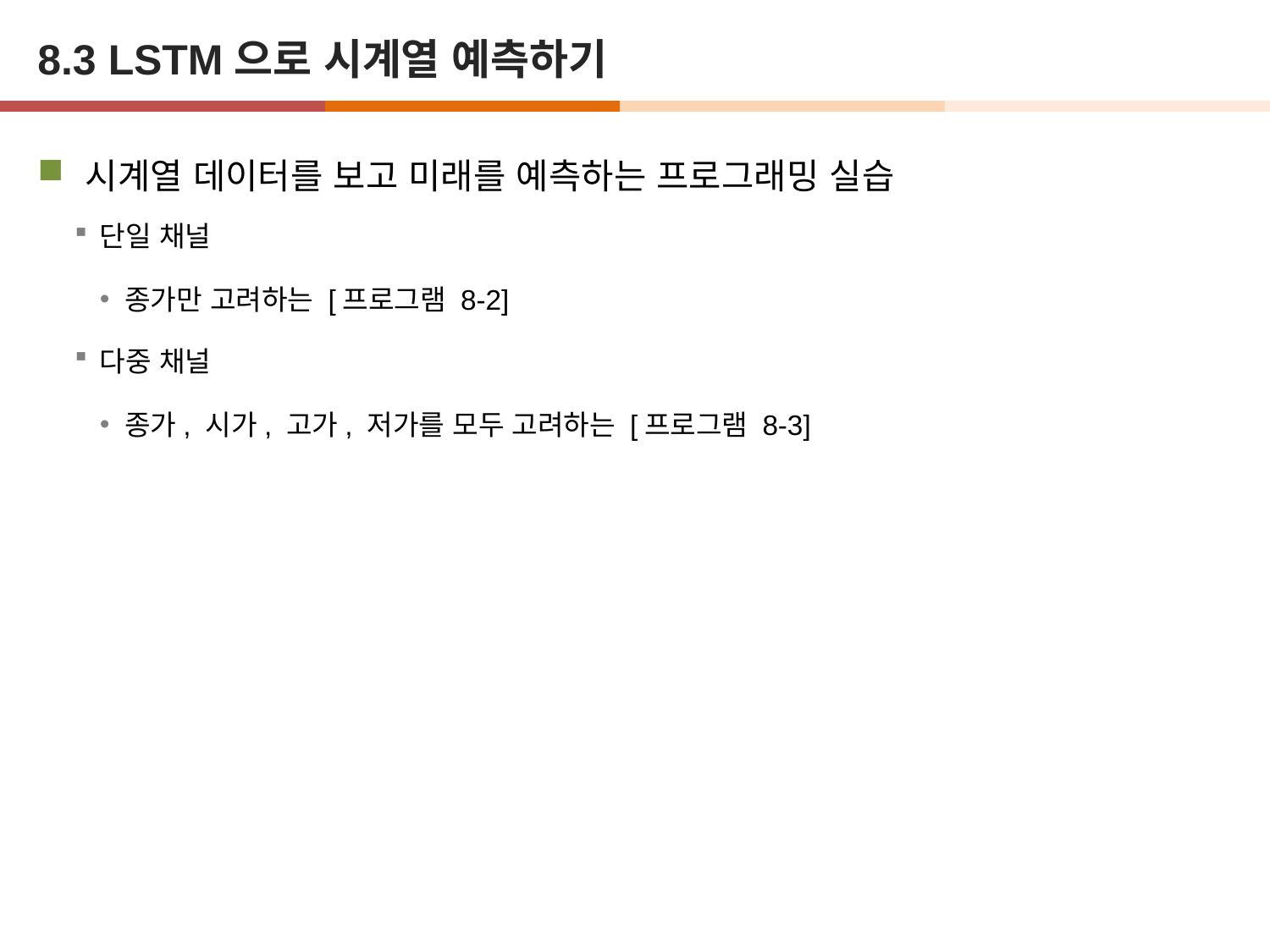

# 8.3 LSTM으로 시계열 예측하기
시계열 데이터를 보고 미래를 예측하는 프로그래밍 실습
단일 채널
종가만 고려하는 [프로그램 8-2]
다중 채널
종가, 시가, 고가, 저가를 모두 고려하는 [프로그램 8-3]